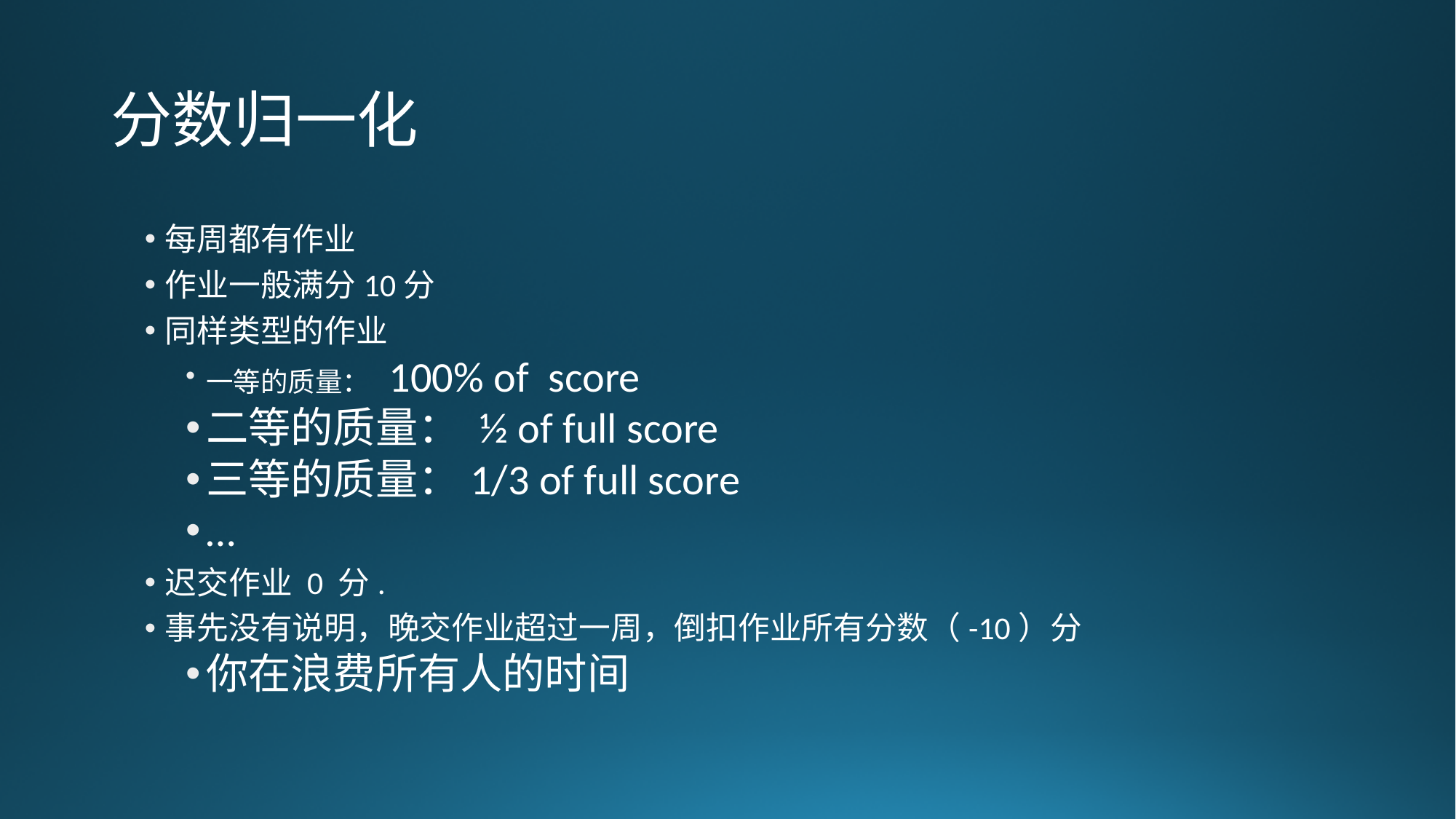

# 分数归一化
每周都有作业
作业一般满分10分
同样类型的作业
一等的质量： 100% of  score
二等的质量： ½ of full score
三等的质量：1/3 of full score
…
迟交作业 0 分.
事先没有说明，晚交作业超过一周，倒扣作业所有分数（-10）分
你在浪费所有人的时间